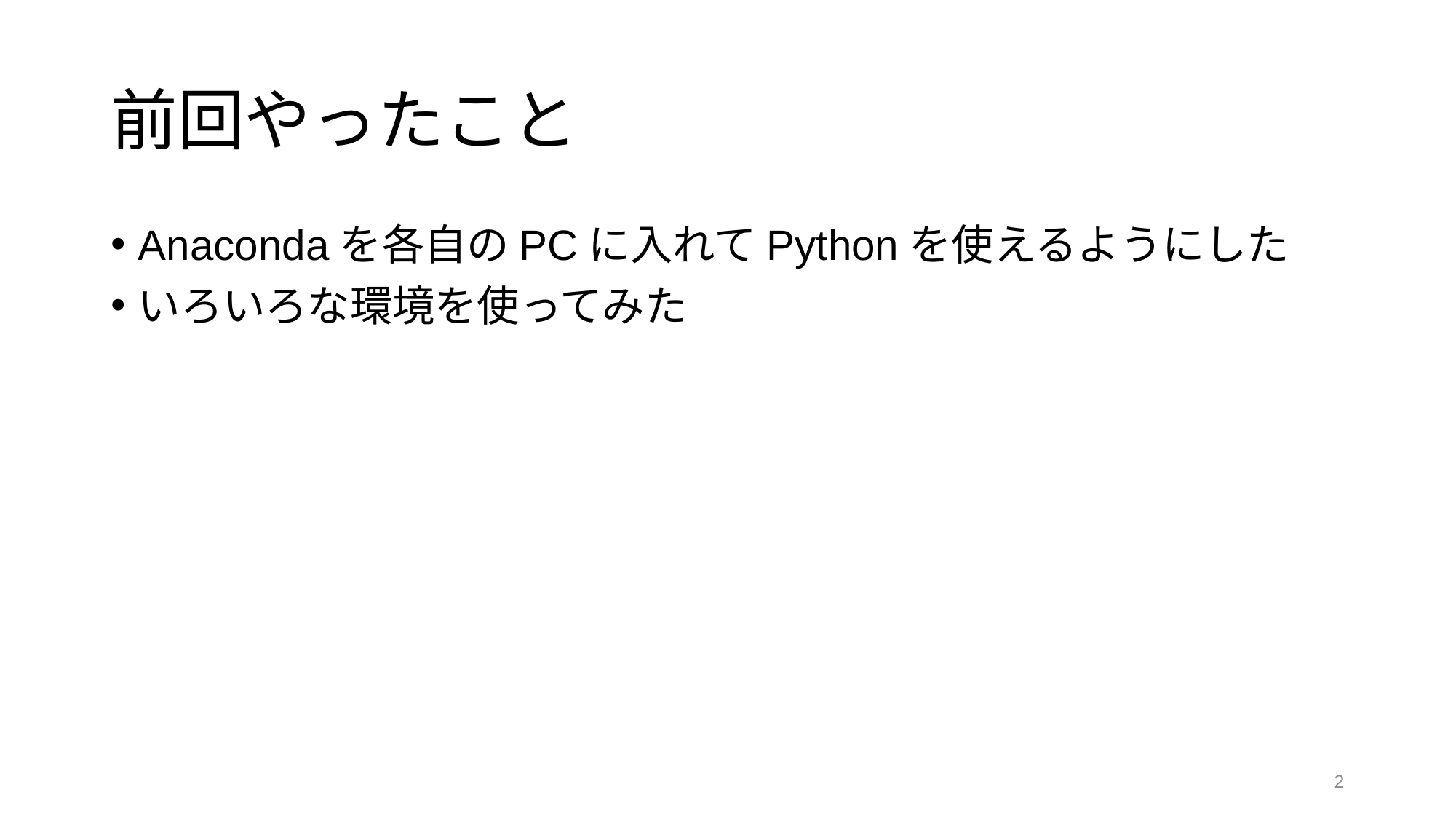

# 前回やったこと
Anacondaを各自のPCに入れてPythonを使えるようにした
いろいろな環境を使ってみた

2